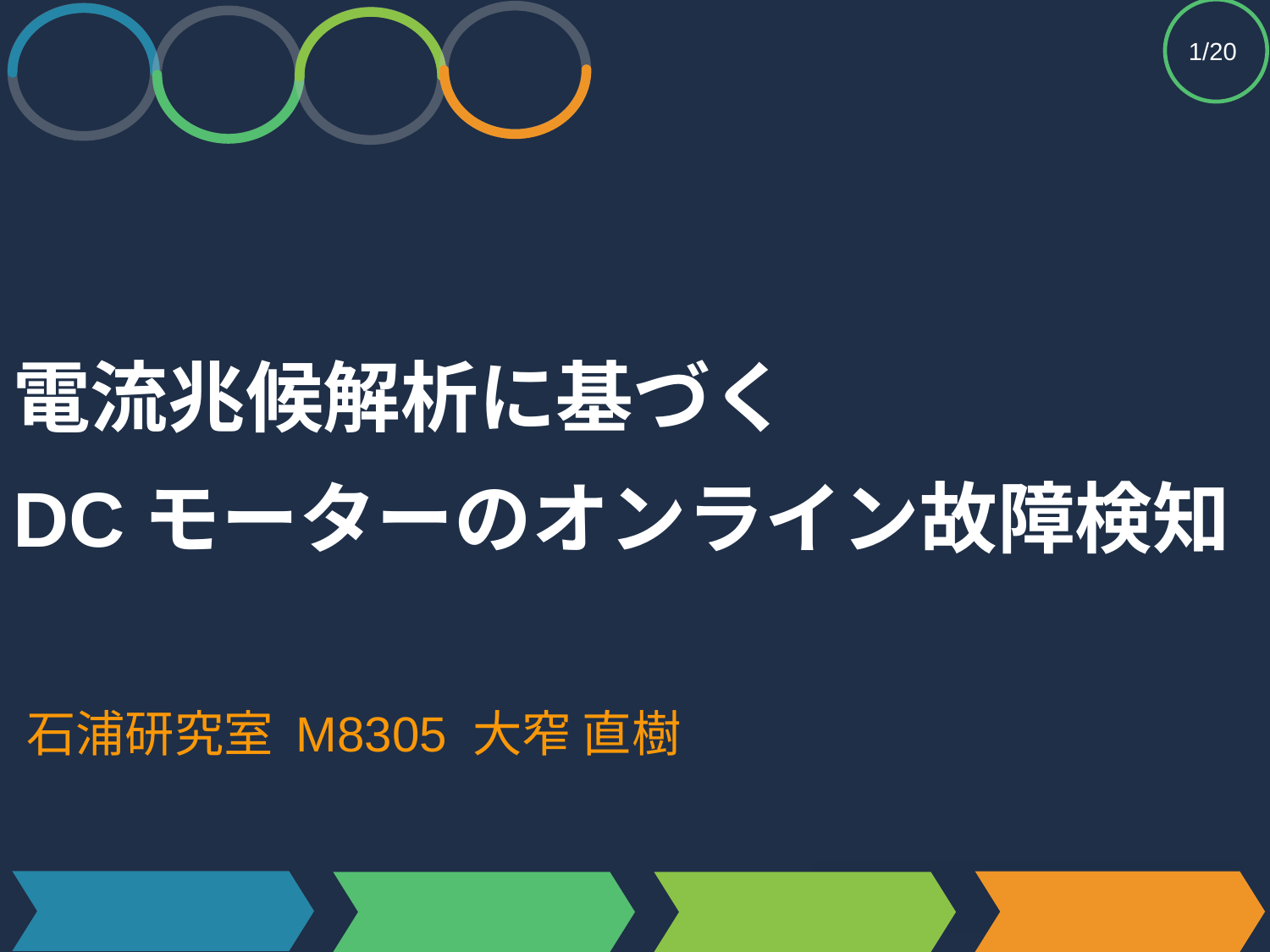

# 電流兆候解析に基づく DCモーターのオンライン故障検知
石浦研究室 M8305 大窄 直樹